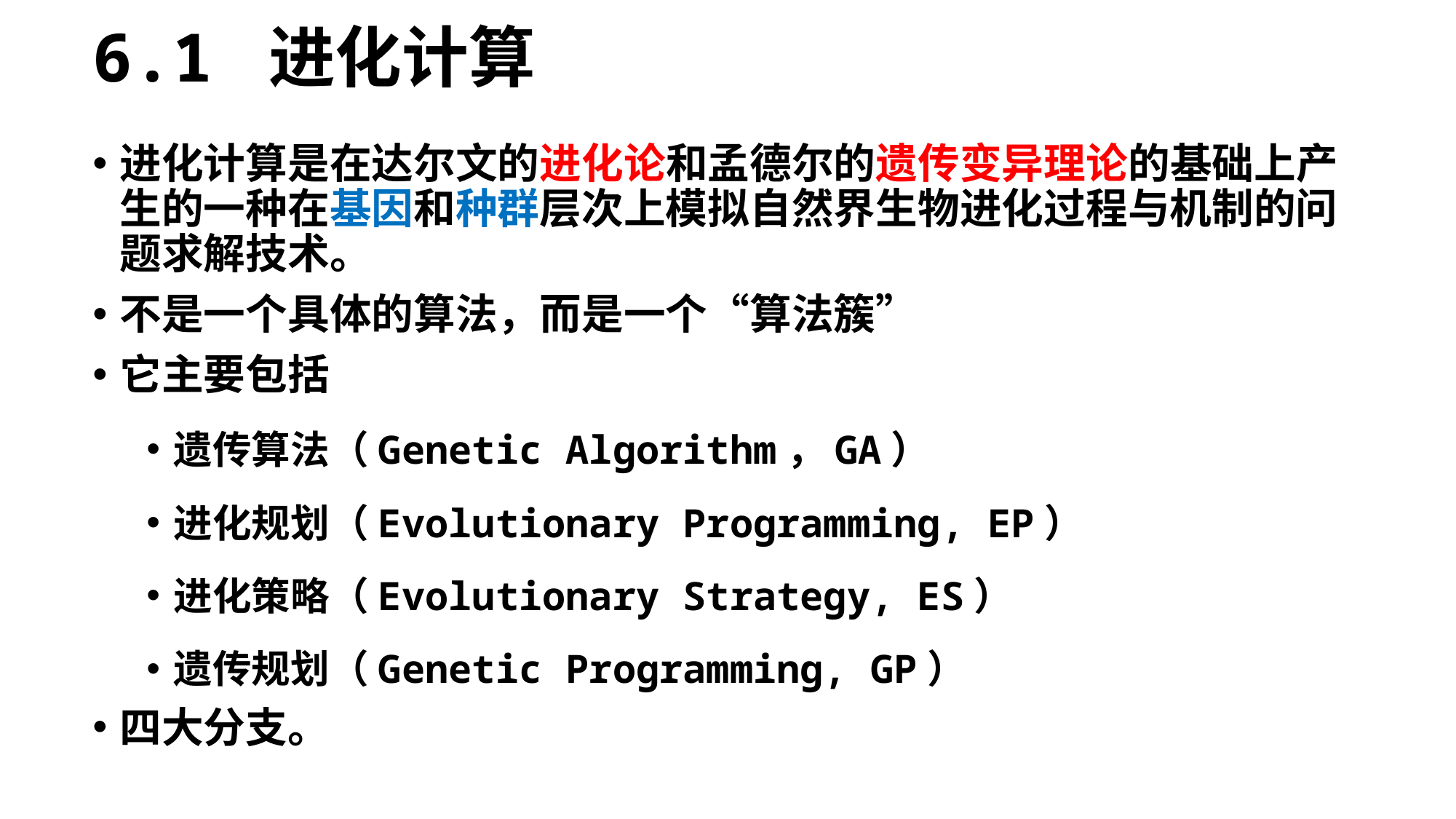

6.1 进化计算
进化计算是在达尔文的进化论和孟德尔的遗传变异理论的基础上产生的一种在基因和种群层次上模拟自然界生物进化过程与机制的问题求解技术。
不是一个具体的算法，而是一个“算法簇”
它主要包括
遗传算法（Genetic Algorithm，GA）
进化规划（Evolutionary Programming, EP）
进化策略（Evolutionary Strategy, ES）
遗传规划（Genetic Programming, GP）
四大分支。